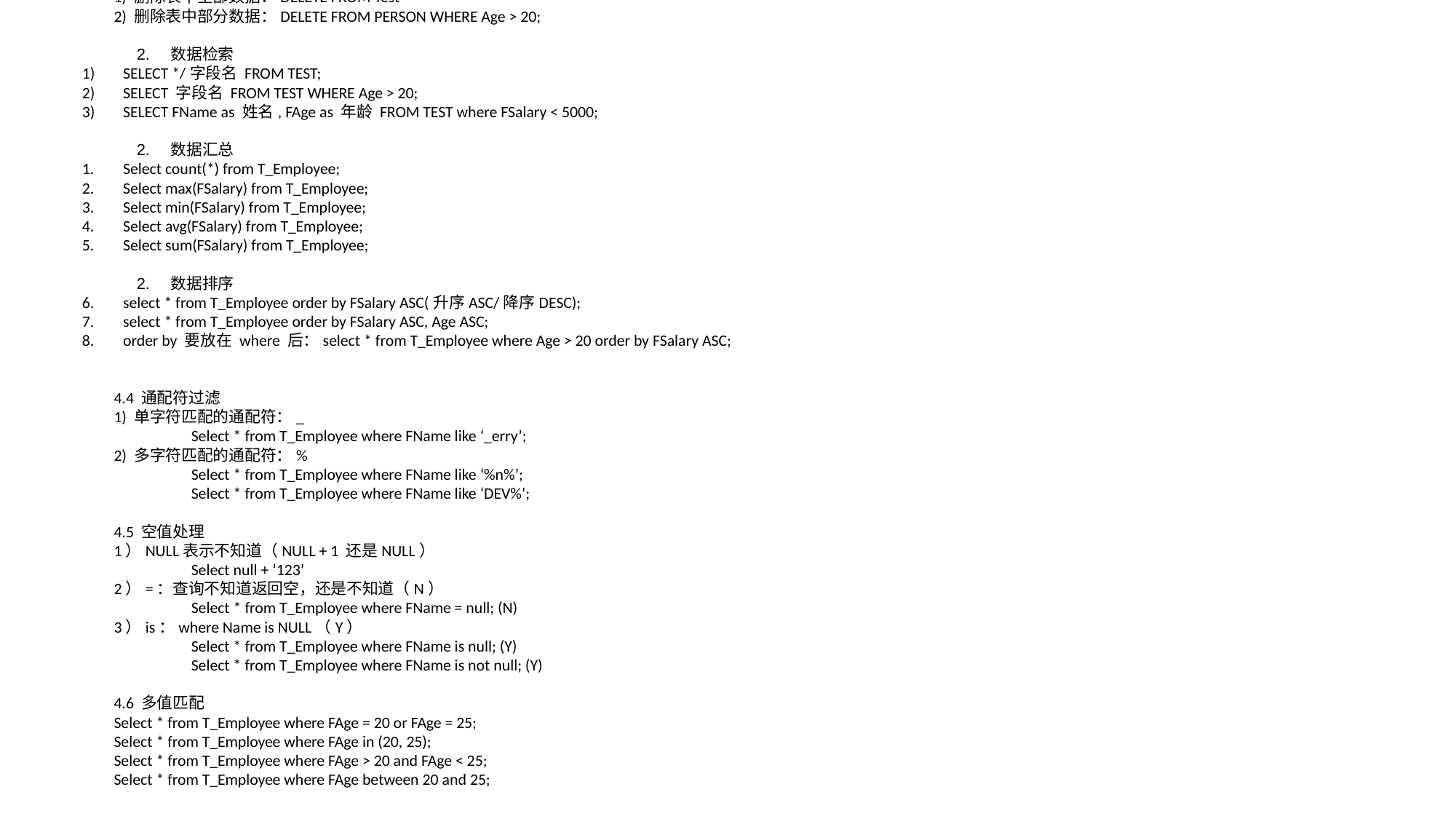

四 SQL基础2 [09/03/12]

4.1 数据删除
1) 删除表中全部数据：DELETE FROM Test
2) 删除表中部分数据：DELETE FROM PERSON WHERE Age > 20;

数据检索
SELECT */字段名 FROM TEST;
SELECT 字段名 FROM TEST WHERE Age > 20;
SELECT FName as 姓名, FAge as 年龄 FROM TEST where FSalary < 5000;

数据汇总
Select count(*) from T_Employee;
Select max(FSalary) from T_Employee;
Select min(FSalary) from T_Employee;
Select avg(FSalary) from T_Employee;
Select sum(FSalary) from T_Employee;

数据排序
select * from T_Employee order by FSalary ASC(升序ASC/降序DESC);
select * from T_Employee order by FSalary ASC, Age ASC;
order by 要放在 where 后：select * from T_Employee where Age > 20 order by FSalary ASC;

4.4 通配符过滤
1) 单字符匹配的通配符：_
	Select * from T_Employee where FName like ‘_erry’;
2) 多字符匹配的通配符：%
	Select * from T_Employee where FName like ‘%n%’;
	Select * from T_Employee where FName like ‘DEV%’;

4.5 空值处理
1）NULL表示不知道（NULL + 1 还是NULL）
	Select null + ‘123’
2）=：查询不知道返回空，还是不知道（N）
	Select * from T_Employee where FName = null; (N)
3）is：where Name is NULL（Y）
	Select * from T_Employee where FName is null; (Y)
	Select * from T_Employee where FName is not null; (Y)

4.6 多值匹配
Select * from T_Employee where FAge = 20 or FAge = 25;
Select * from T_Employee where FAge in (20, 25);
Select * from T_Employee where FAge > 20 and FAge < 25;
Select * from T_Employee where FAge between 20 and 25;